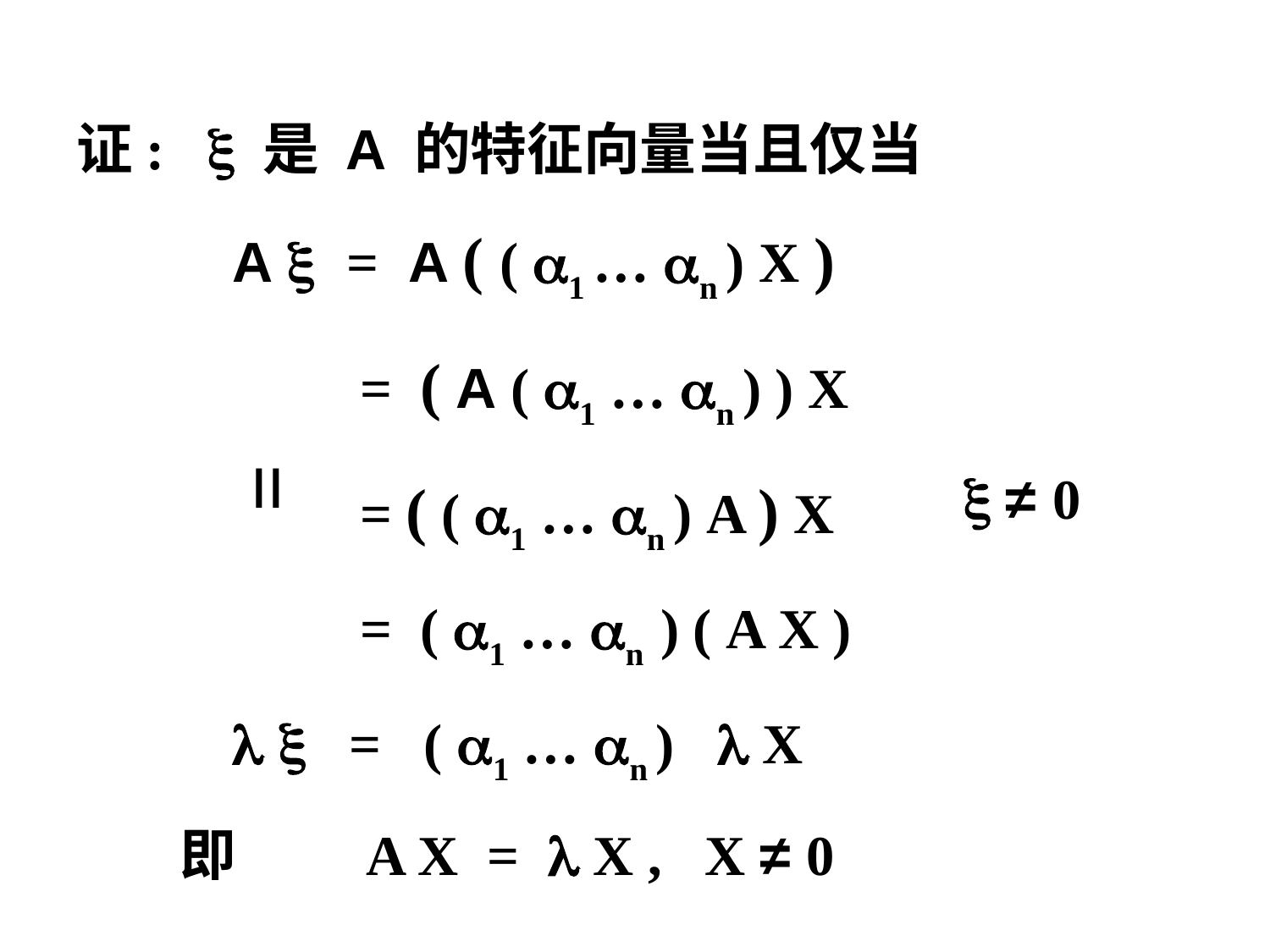

证:   ξ 是 A 的特征向量当且仅当
           A ξ  =  A ( ( α1 … αn ) X )
                    =  ( A ( α1 … αn ) ) X
                    = ( ( α1 … αn ) A ) X
                    =  ( α1 … αn  ) ( A X )
           λ ξ   =   ( α1 … αn )   λ X
       即         A X  =  λ X ,   X ≠ 0
=
ξ ≠ 0